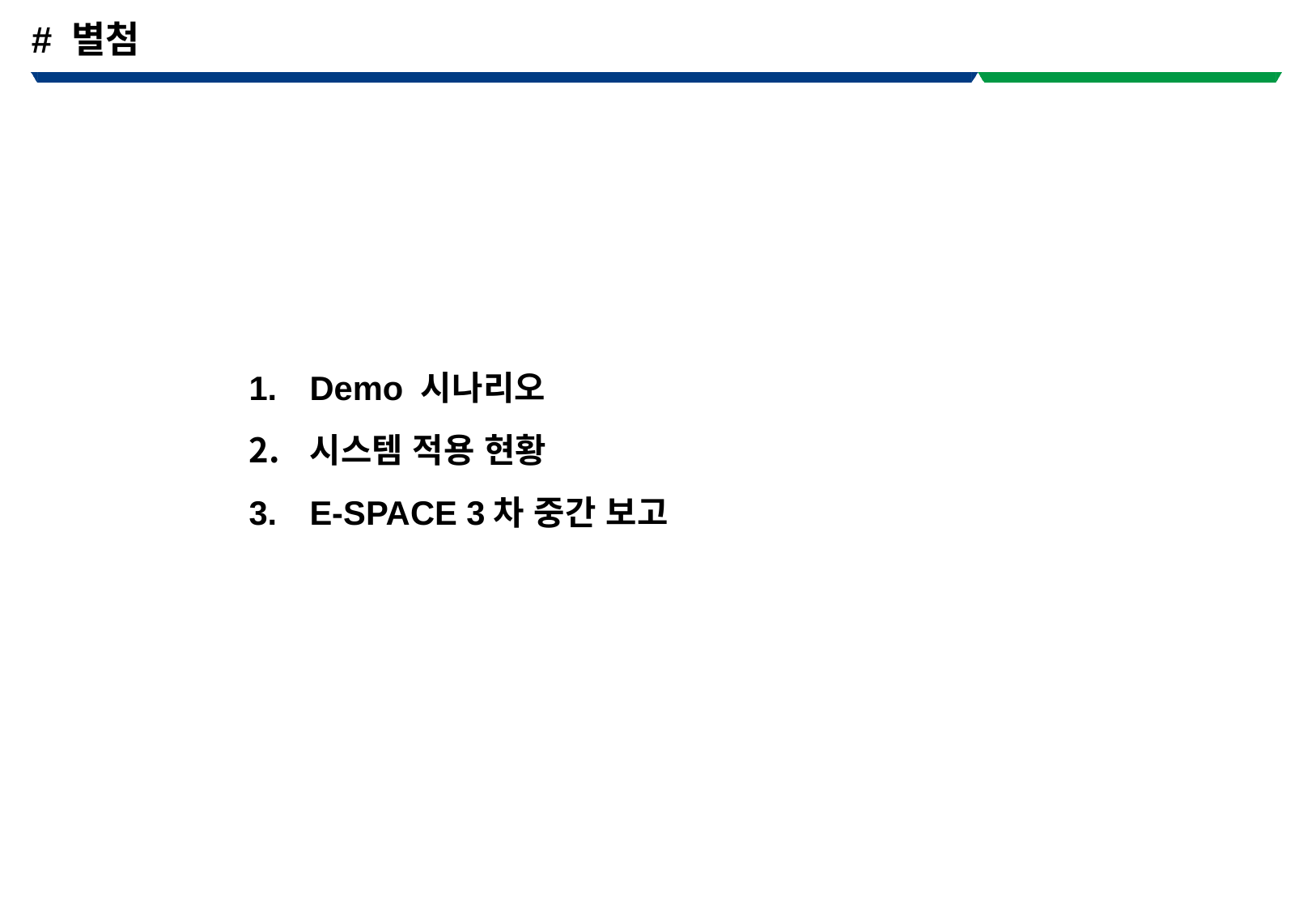

# # 별첨
Demo 시나리오
시스템 적용 현황
E-SPACE 3차 중간 보고